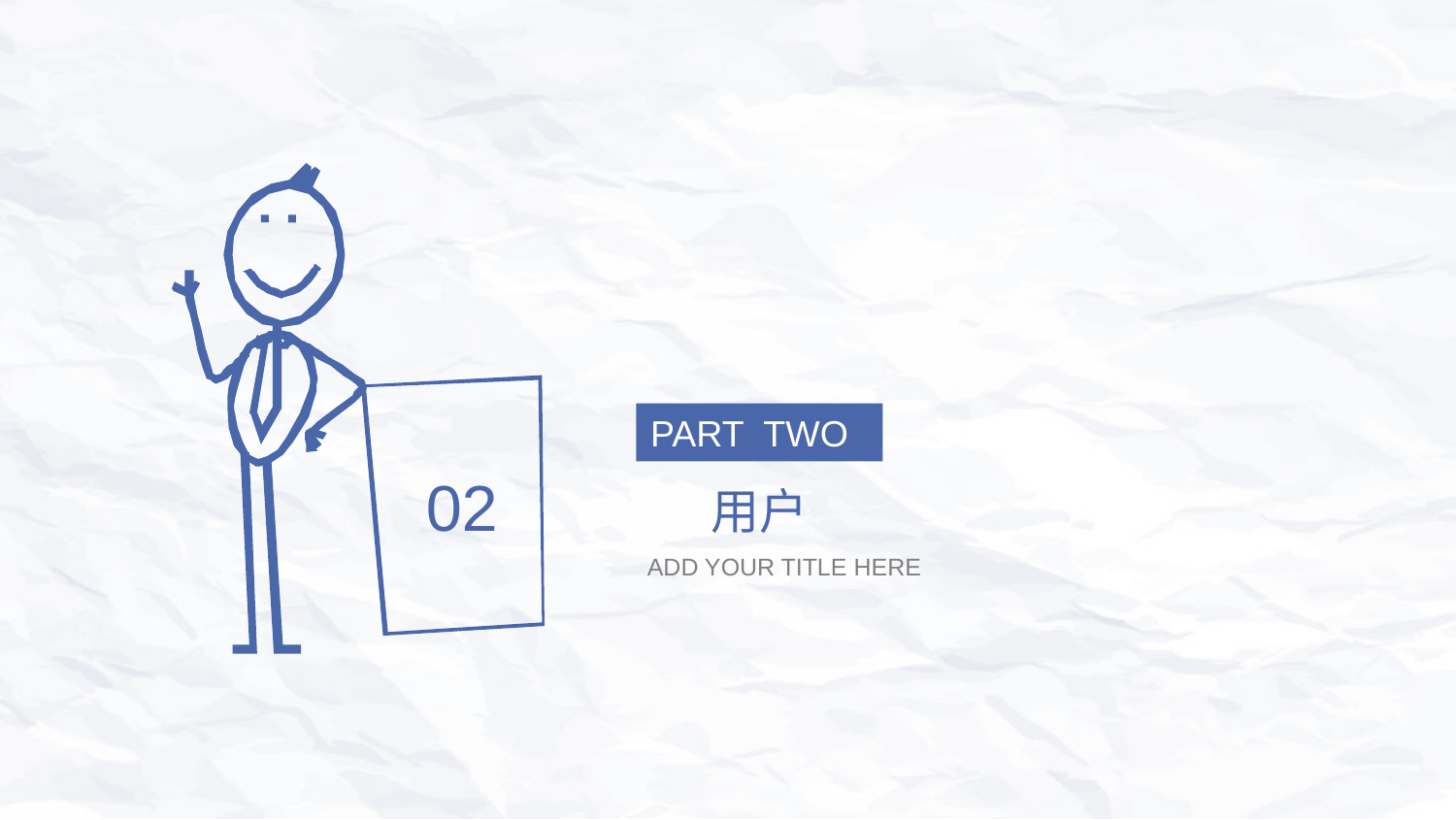

PART  TWO
02
用户
ADD YOUR TITLE HERE